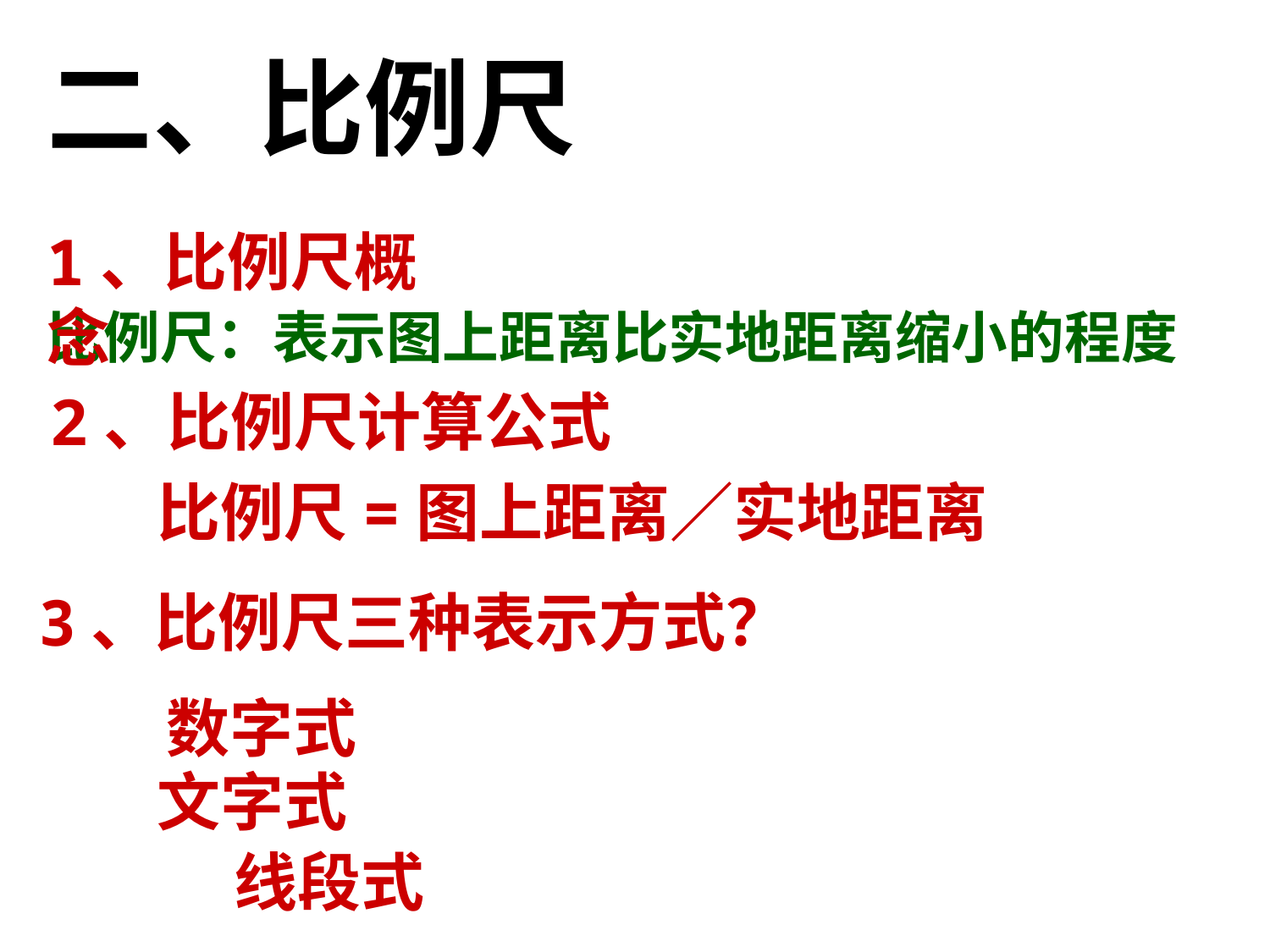

二、比例尺
1、比例尺概念
比例尺：表示图上距离比实地距离缩小的程度
 2、比例尺计算公式

比例尺=图上距离／实地距离

3、比例尺三种表示方式？
      数字式
      文字式
            线段式